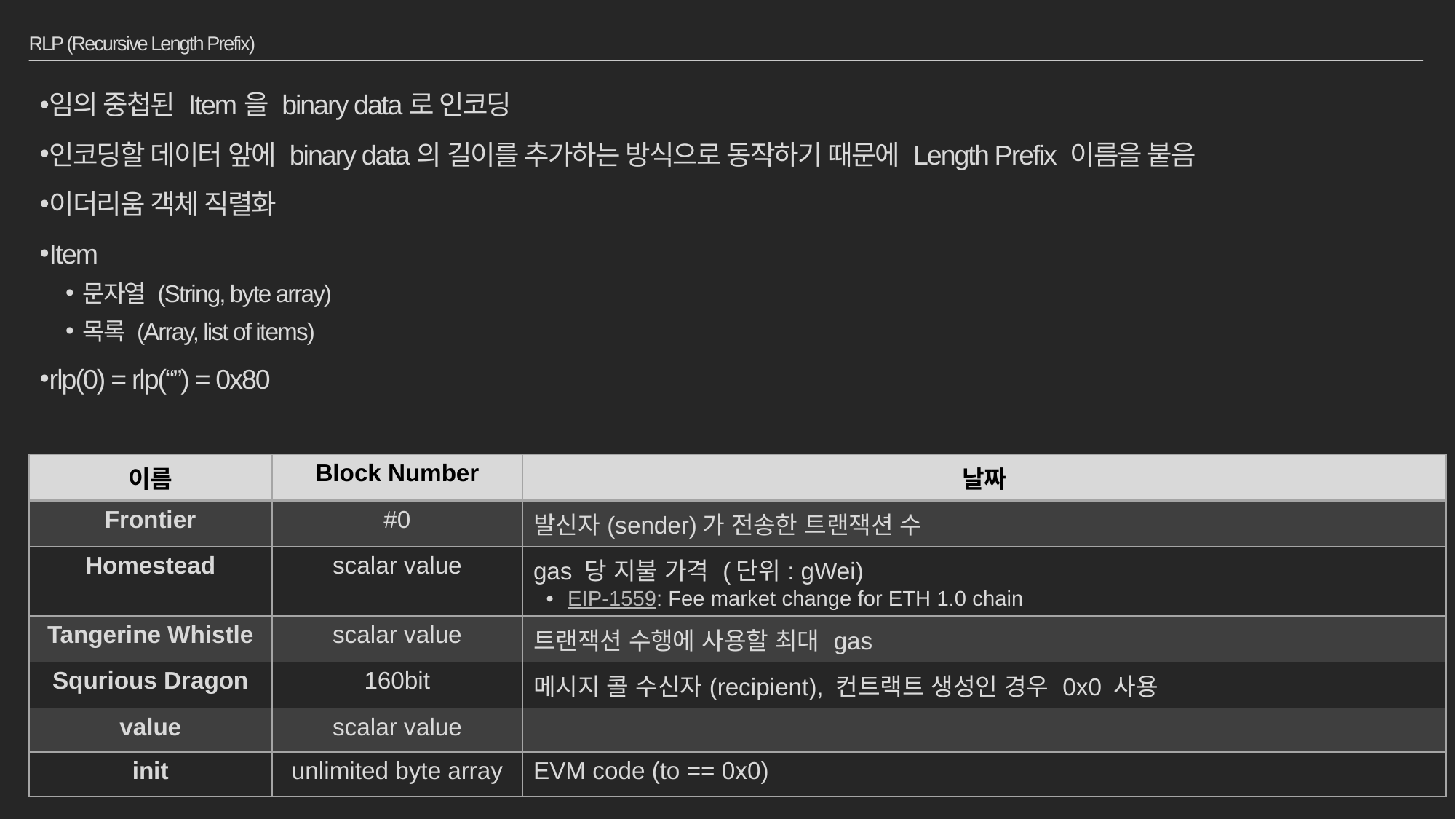

# RLP (Recursive Length Prefix)
임의 중첩된 Item을 binary data로 인코딩
인코딩할 데이터 앞에 binary data의 길이를 추가하는 방식으로 동작하기 때문에 Length Prefix 이름을 붙음
이더리움 객체 직렬화
Item
문자열 (String, byte array)
목록 (Array, list of items)
rlp(0) = rlp(“”) = 0x80
| 이름 | Block Number | 날짜 |
| --- | --- | --- |
| Frontier | #0 | 발신자(sender)가 전송한 트랜잭션 수 |
| Homestead | scalar value | gas 당 지불 가격 (단위: gWei) EIP-1559: Fee market change for ETH 1.0 chain |
| Tangerine Whistle | scalar value | 트랜잭션 수행에 사용할 최대 gas |
| Squrious Dragon | 160bit | 메시지 콜 수신자(recipient), 컨트랙트 생성인 경우 0x0 사용 |
| value | scalar value |  |
| init | unlimited byte array | EVM code (to == 0x0) |